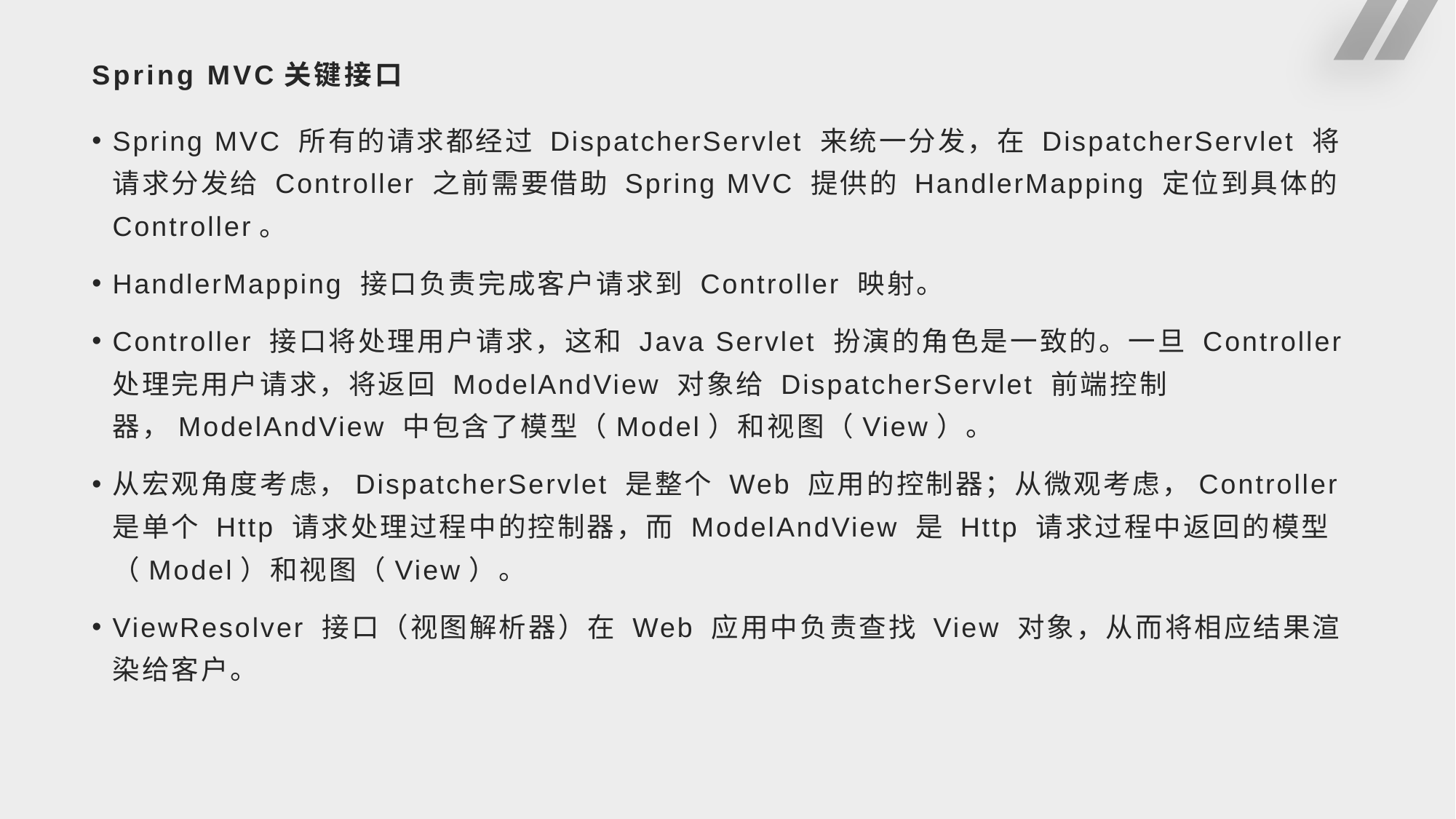

# Spring MVC关键接口
Spring MVC 所有的请求都经过 DispatcherServlet 来统一分发，在 DispatcherServlet 将请求分发给 Controller 之前需要借助 Spring MVC 提供的 HandlerMapping 定位到具体的 Controller。
HandlerMapping 接口负责完成客户请求到 Controller 映射。
Controller 接口将处理用户请求，这和 Java Servlet 扮演的角色是一致的。一旦 Controller 处理完用户请求，将返回 ModelAndView 对象给 DispatcherServlet 前端控制器，ModelAndView 中包含了模型（Model）和视图（View）。
从宏观角度考虑，DispatcherServlet 是整个 Web 应用的控制器；从微观考虑，Controller 是单个 Http 请求处理过程中的控制器，而 ModelAndView 是 Http 请求过程中返回的模型（Model）和视图（View）。
ViewResolver 接口（视图解析器）在 Web 应用中负责查找 View 对象，从而将相应结果渲染给客户。